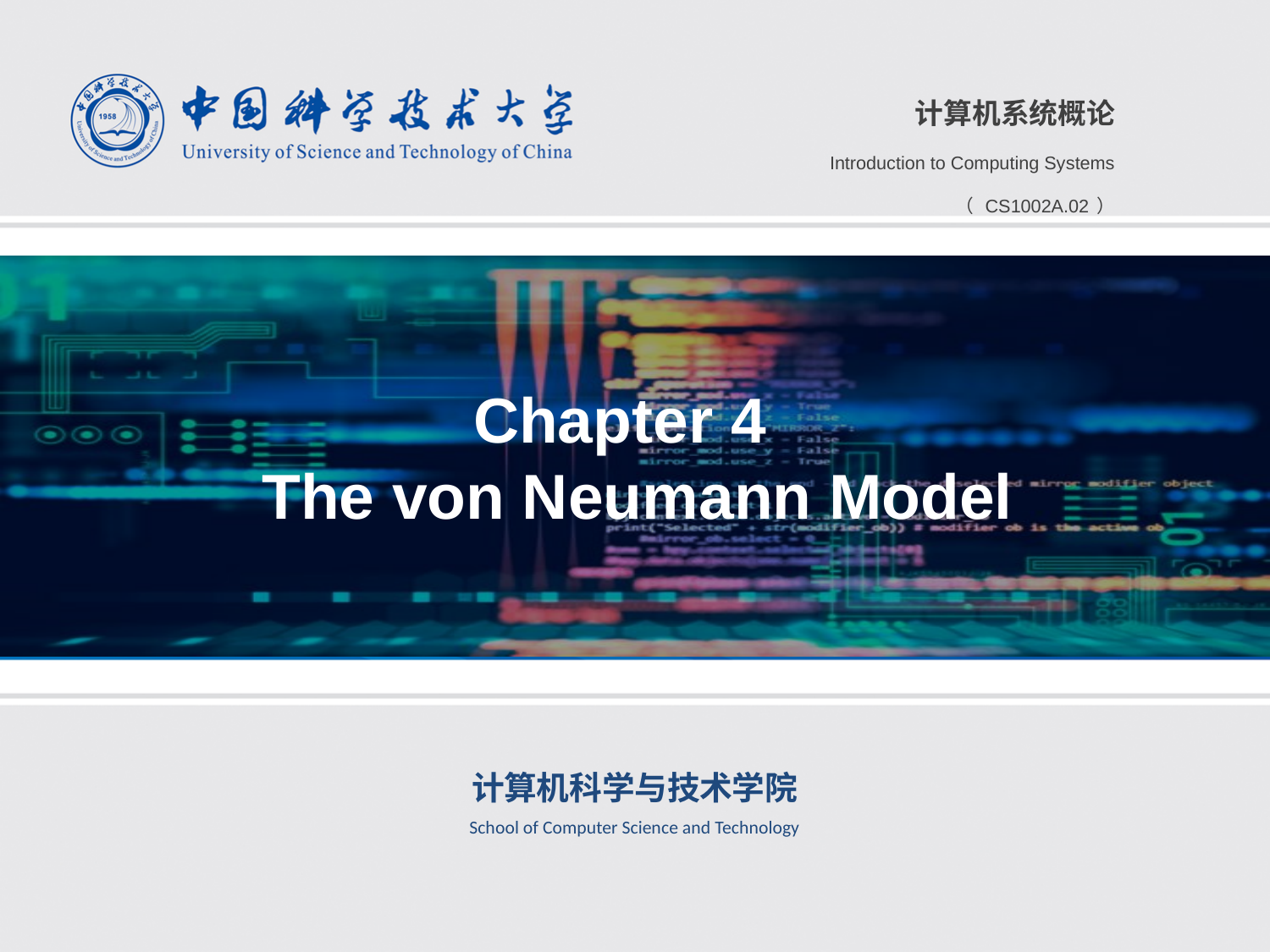

计算机系统概论
Introduction to Computing Systems
（ CS1002A.02）
Chapter 4
The von Neumann Model

计算机科学与技术学院
School of Computer Science and Technology